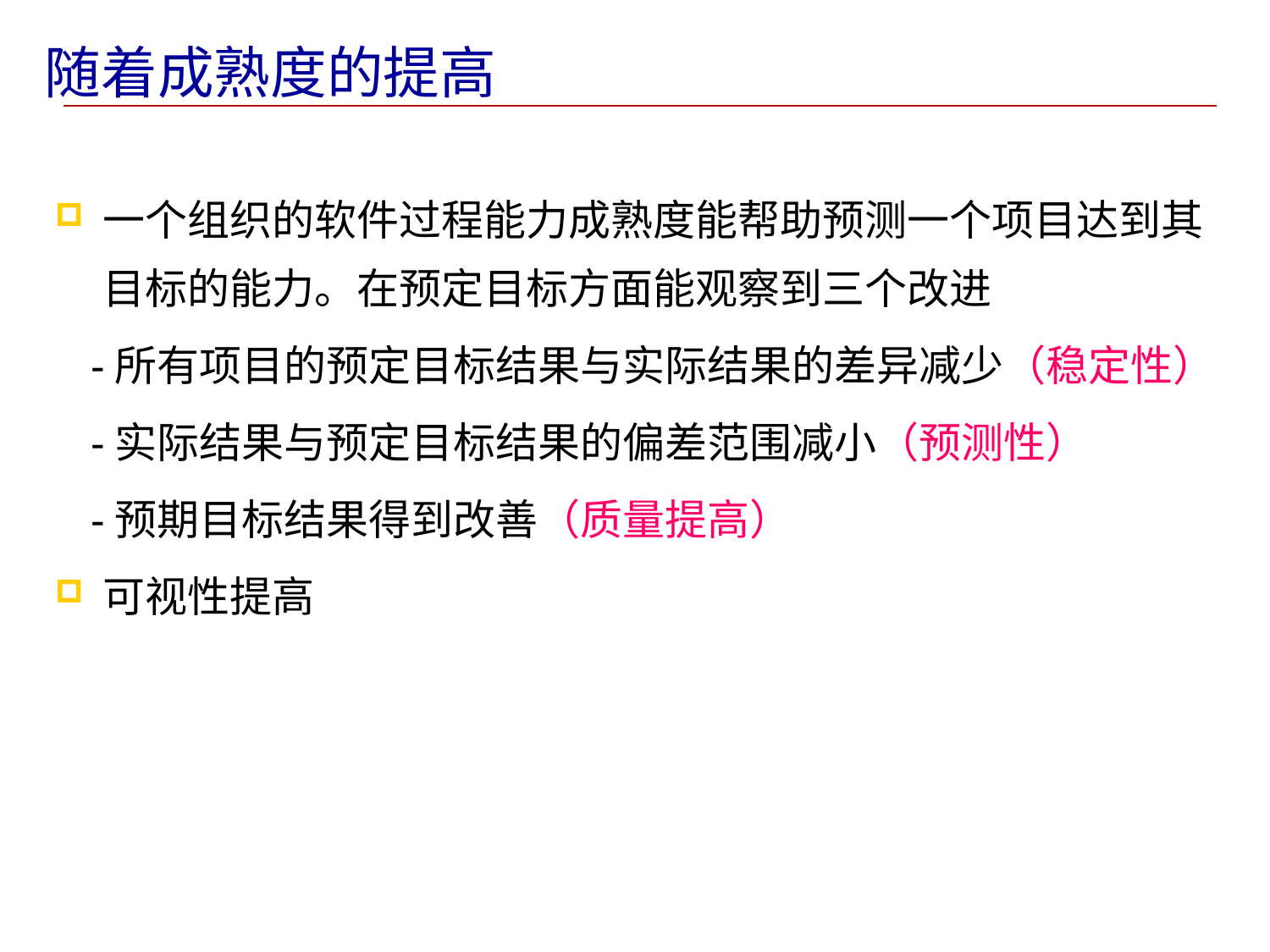

# 随着成熟度的提高
一个组织的软件过程能力成熟度能帮助预测一个项目达到其目标的能力。在预定目标方面能观察到三个改进
   -所有项目的预定目标结果与实际结果的差异减少（稳定性）
   -实际结果与预定目标结果的偏差范围减小（预测性）
   -预期目标结果得到改善（质量提高）
可视性提高